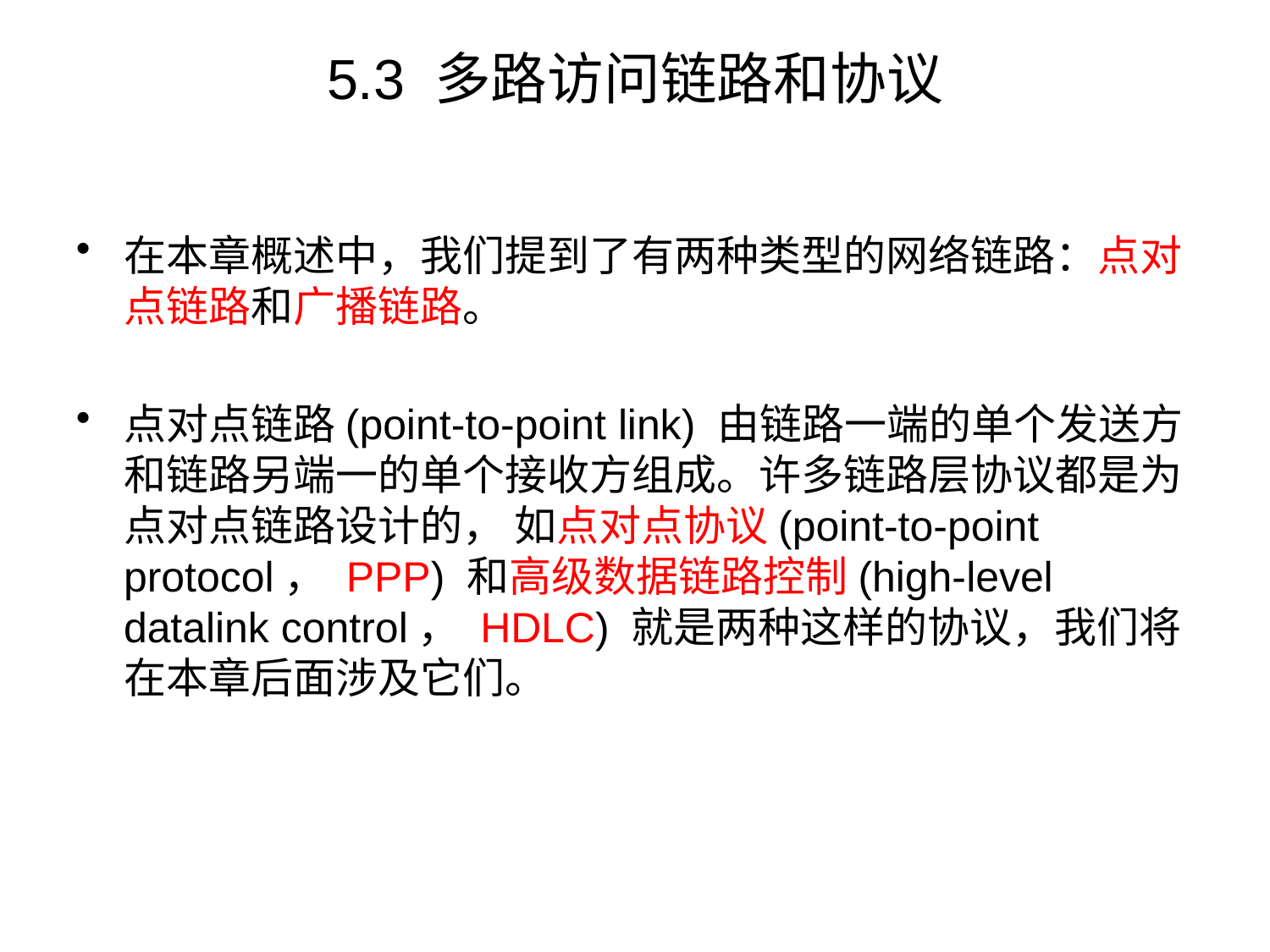

# 5.3 多路访问链路和协议
在本章概述中，我们提到了有两种类型的网络链路：点对点链路和广播链路。

点对点链路(point-to-point link) 由链路一端的单个发送方和链路另端一的单个接收方组成。许多链路层协议都是为点对点链路设计的， 如点对点协议(point-to-point protocol， PPP) 和高级数据链路控制(high-level datalink control， HDLC) 就是两种这样的协议，我们将在本章后面涉及它们。